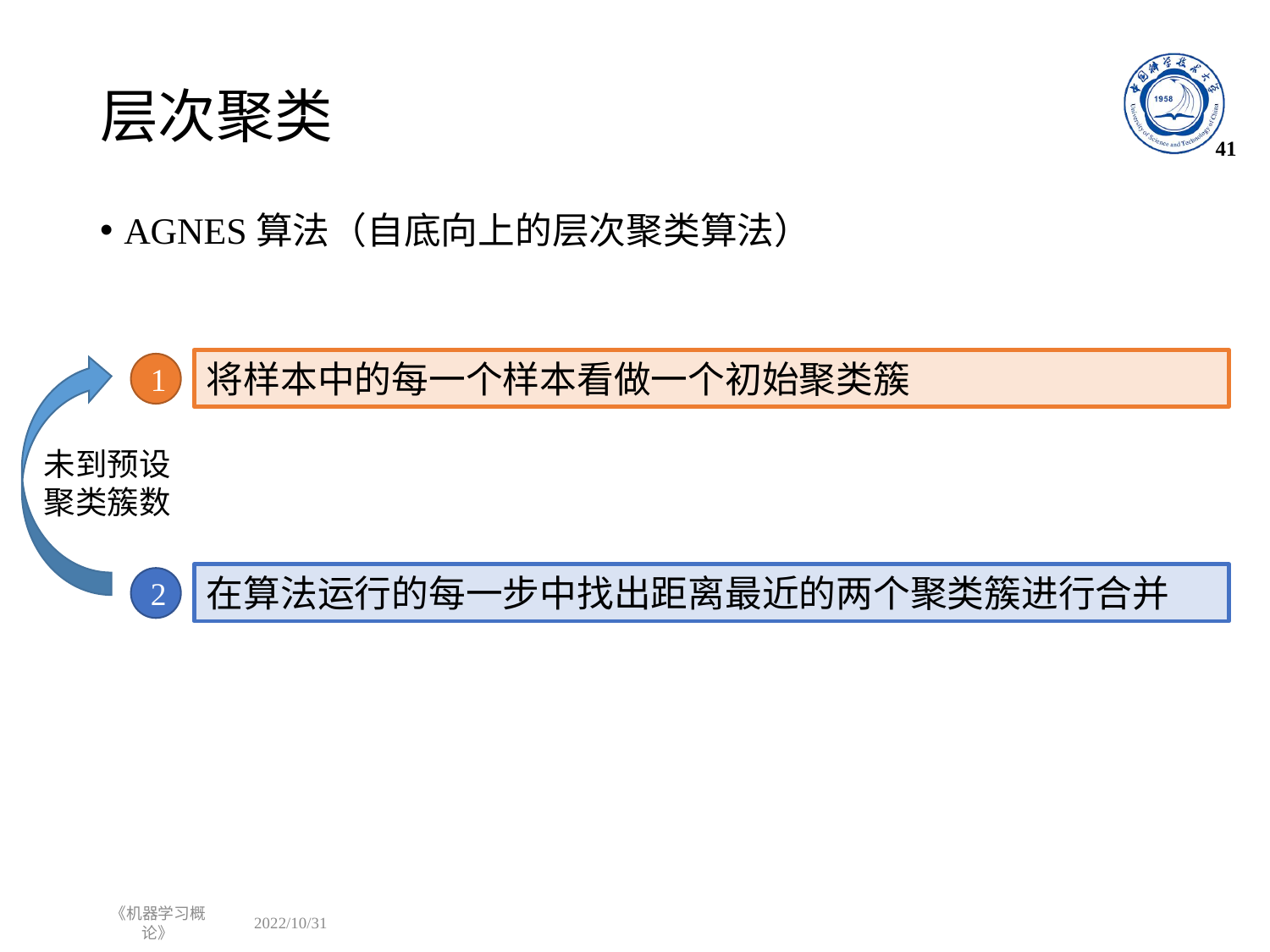

# 层次聚类
41
AGNES算法（自底向上的层次聚类算法）

将样本中的每一个样本看做一个初始聚类簇
1

未到预设聚类簇数
在算法运行的每一步中找出距离最近的两个聚类簇进行合并
2
《机器学习概论》
2022/10/31